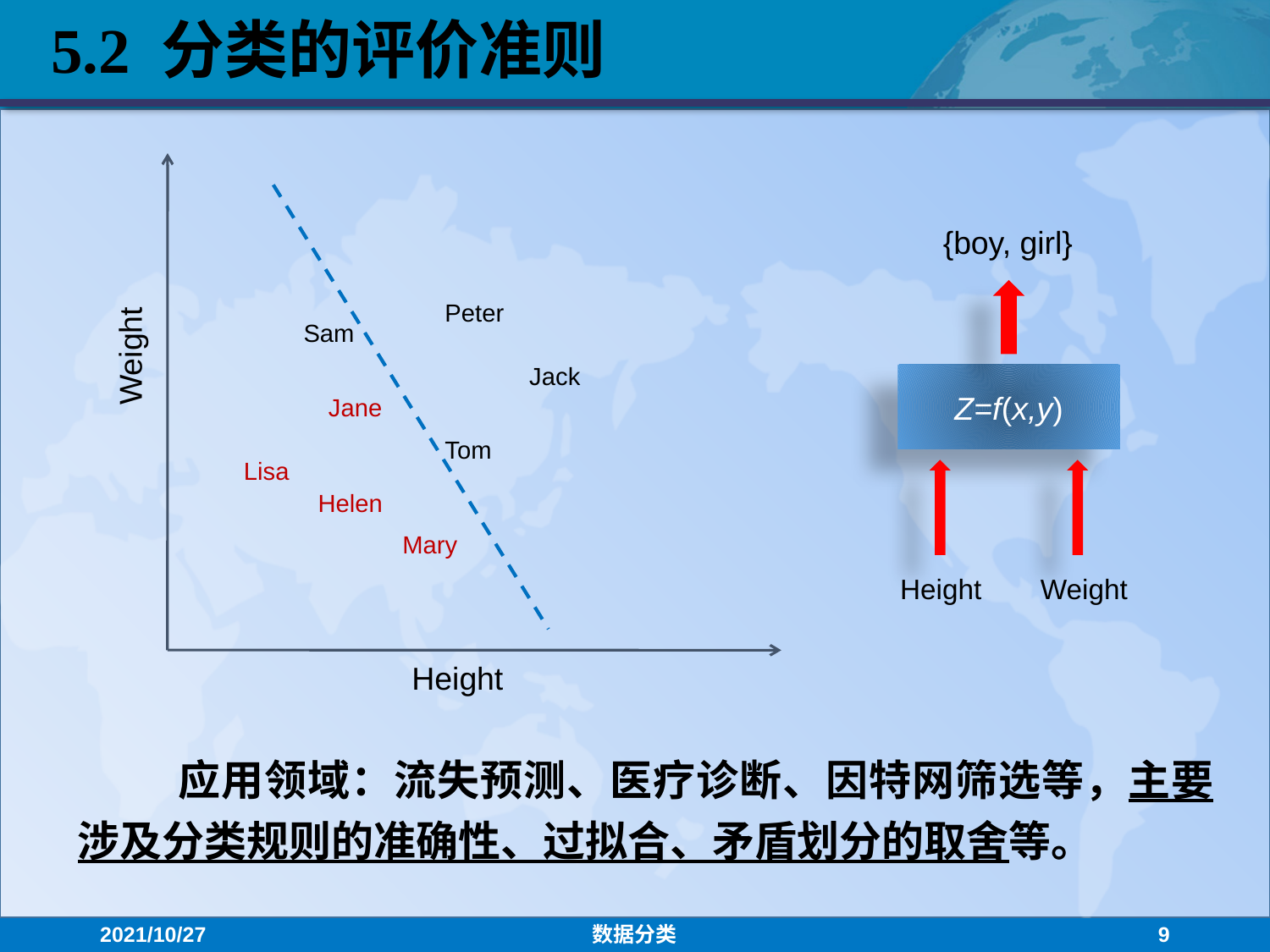

5.2 分类的评价准则
{boy, girl}

Peter
Weight
Sam
Jack
Z=f(x,y)
Jane
Tom
Lisa

Helen
Mary
Height
Weight
Height
应用领域：流失预测、医疗诊断、因特网筛选等，主要涉及分类规则的准确性、过拟合、矛盾划分的取舍等。
2021/10/27
数据分类
9